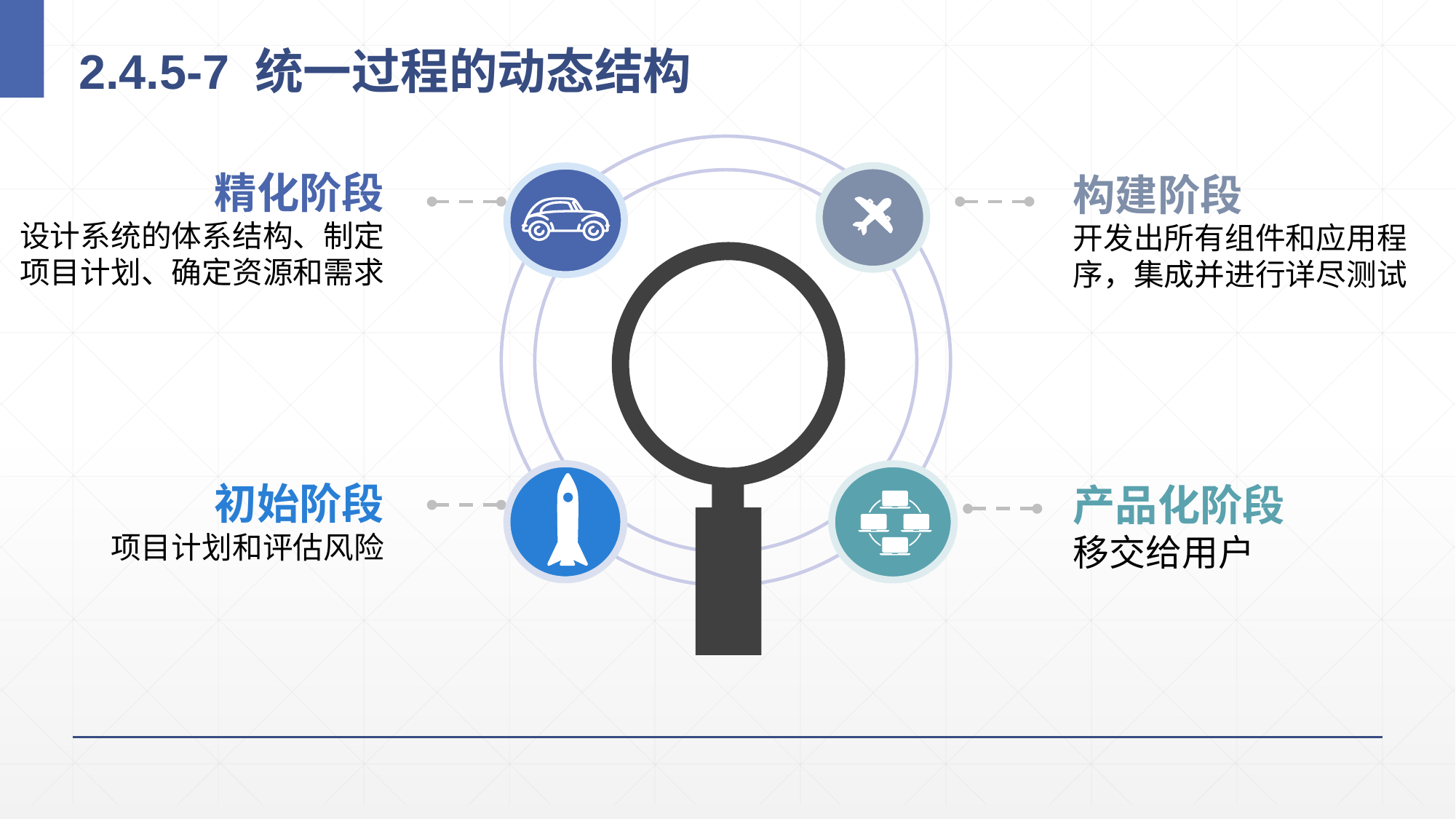

# 2.4.5-7 统一过程的动态结构

精化阶段
设计系统的体系结构、制定
项目计划、确定资源和需求
构建阶段
开发出所有组件和应用程
序，集成并进行详尽测试
初始阶段
项目计划和评估风险

产品化阶段
移交给用户